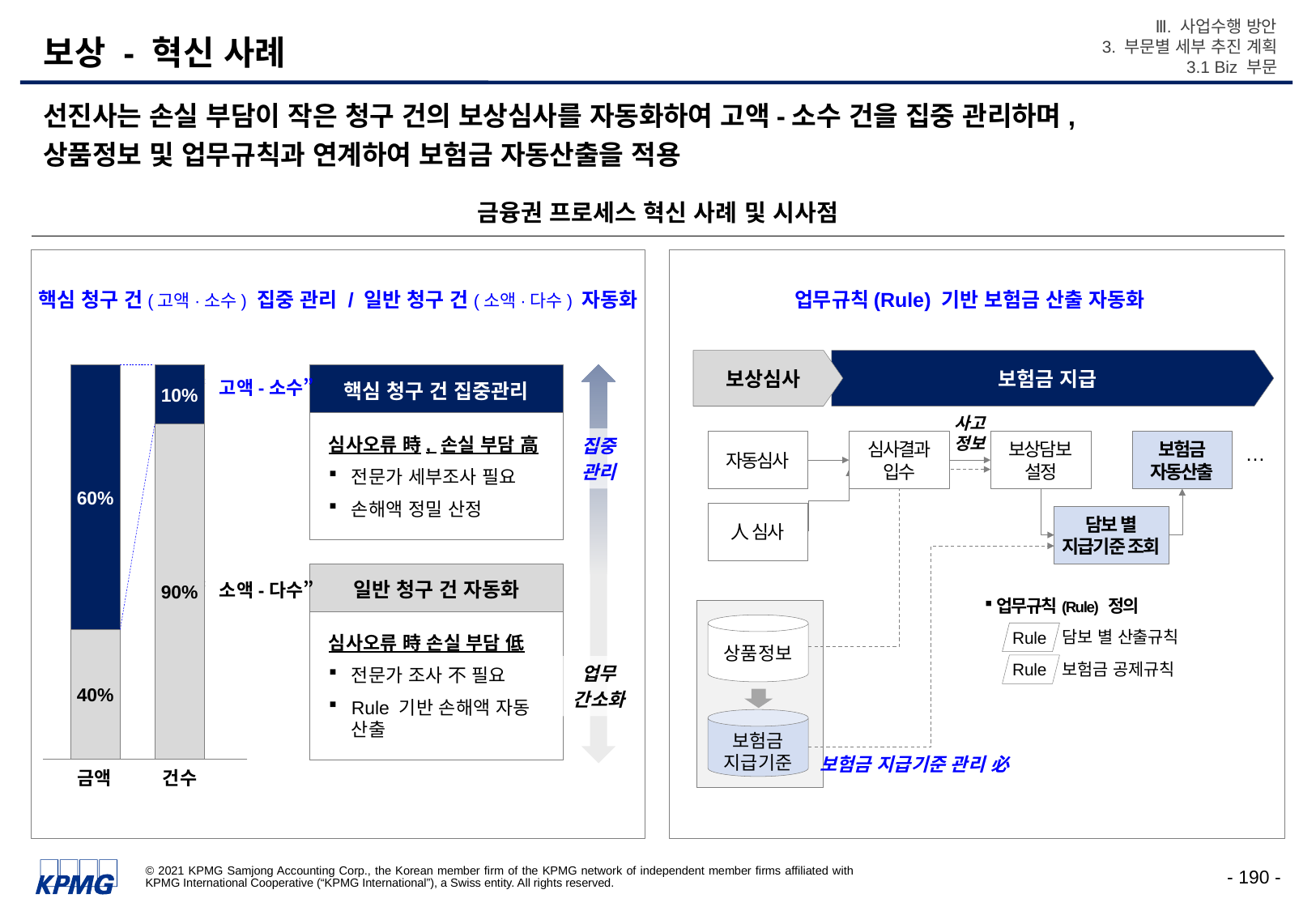

Ⅲ. 사업수행 방안
3. 부문별 세부 추진 계획
3.1 Biz 부문
# 보상 - 혁신 사례
선진사는 손실 부담이 작은 청구 건의 보상심사를 자동화하여 고액-소수 건을 집중 관리하며,
상품정보 및 업무규칙과 연계하여 보험금 자동산출을 적용
금융권 프로세스 혁신 사례 및 시사점

핵심 청구 건(고액·소수) 집중 관리 / 일반 청구 건(소액·다수) 자동화
업무규칙(Rule) 기반 보험금 산출 자동화
보상심사
보험금 지급
60%
10%
90%
40%
금액
건수
핵심 청구 건 집중관리
심사오류 時, 손실 부담 高
전문가 세부조사 필요
손해액 정밀 산정
일반 청구 건 자동화
심사오류 時 손실 부담 低
전문가 조사 不 필요
Rule 기반 손해액 자동 산출

“고액-소수”
사고
정보
집중
관리
자동심사
심사결과
입수
보상담보
설정
보험금
자동산출
…
人 심사
담보 별
지급기준 조회
“소액-다수”
업무규칙(Rule) 정의

상품정보
보험금
지급기준
담보 별 산출규칙
Rule
보험금 공제규칙
Rule
업무
간소화

보험금 지급기준 관리 必